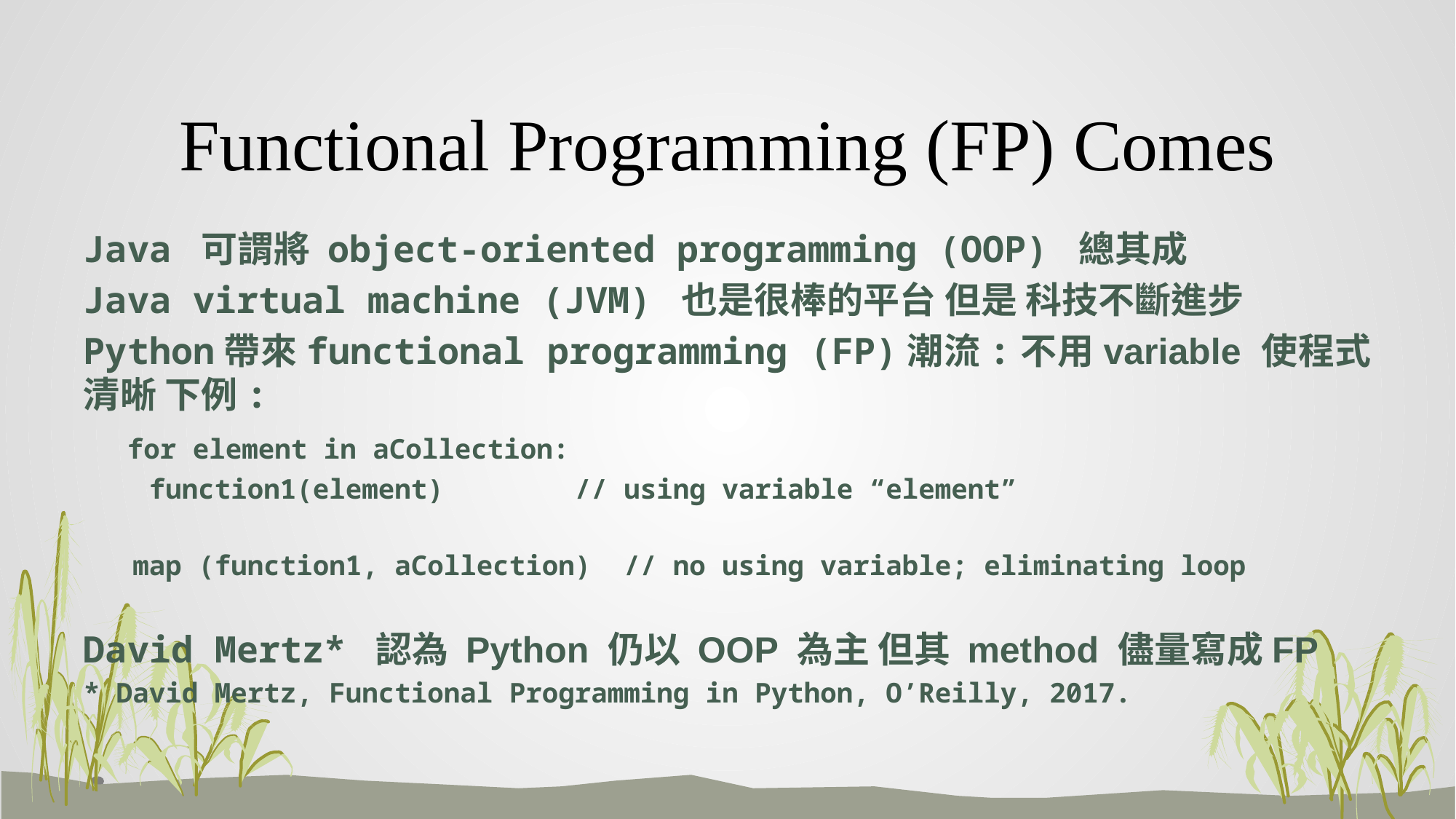

# Functional Programming (FP) Comes
Java 可謂將 object-oriented programming (OOP) 總其成
Java virtual machine (JVM) 也是很棒的平台 但是 科技不斷進步
Python帶來functional programming (FP)潮流:不用variable 使程式清晰 下例:
  for element in aCollection:
    function1(element)        // using variable “element”

   map (function1, aCollection)  // no using variable; eliminating loop

David Mertz* 認為 Python 仍以 OOP 為主 但其 method 儘量寫成FP
* David Mertz, Functional Programming in Python, O’Reilly, 2017.